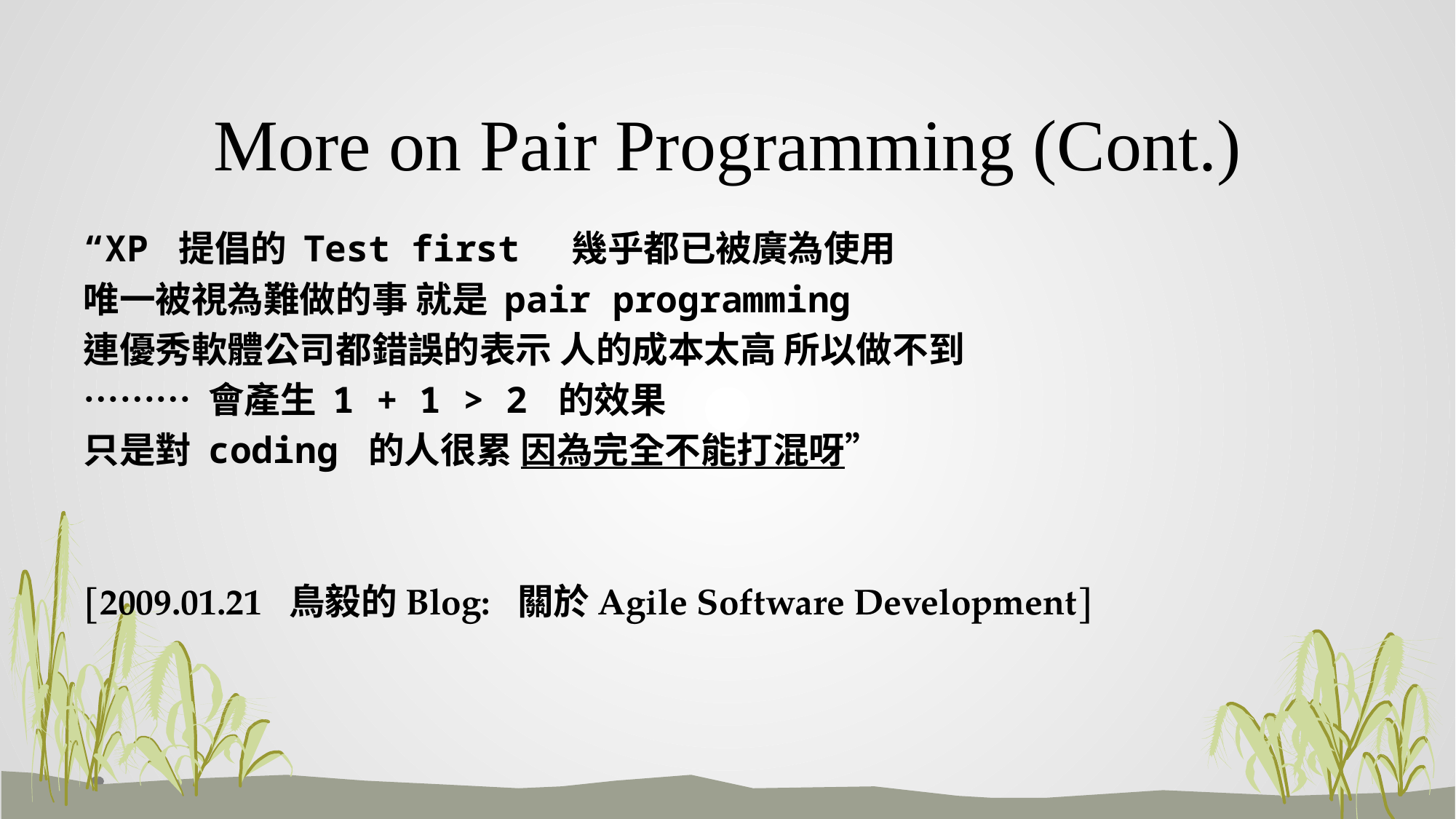

# More on Pair Programming (Cont.)
“XP 提倡的 Test first  幾乎都已被廣為使用
唯一被視為難做的事 就是 pair programming
連優秀軟體公司都錯誤的表示 人的成本太高 所以做不到
……… 會產生 1 + 1 > 2 的效果
只是對 coding 的人很累 因為完全不能打混呀”

[2009.01.21  鳥毅的Blog:  關於Agile Software Development]